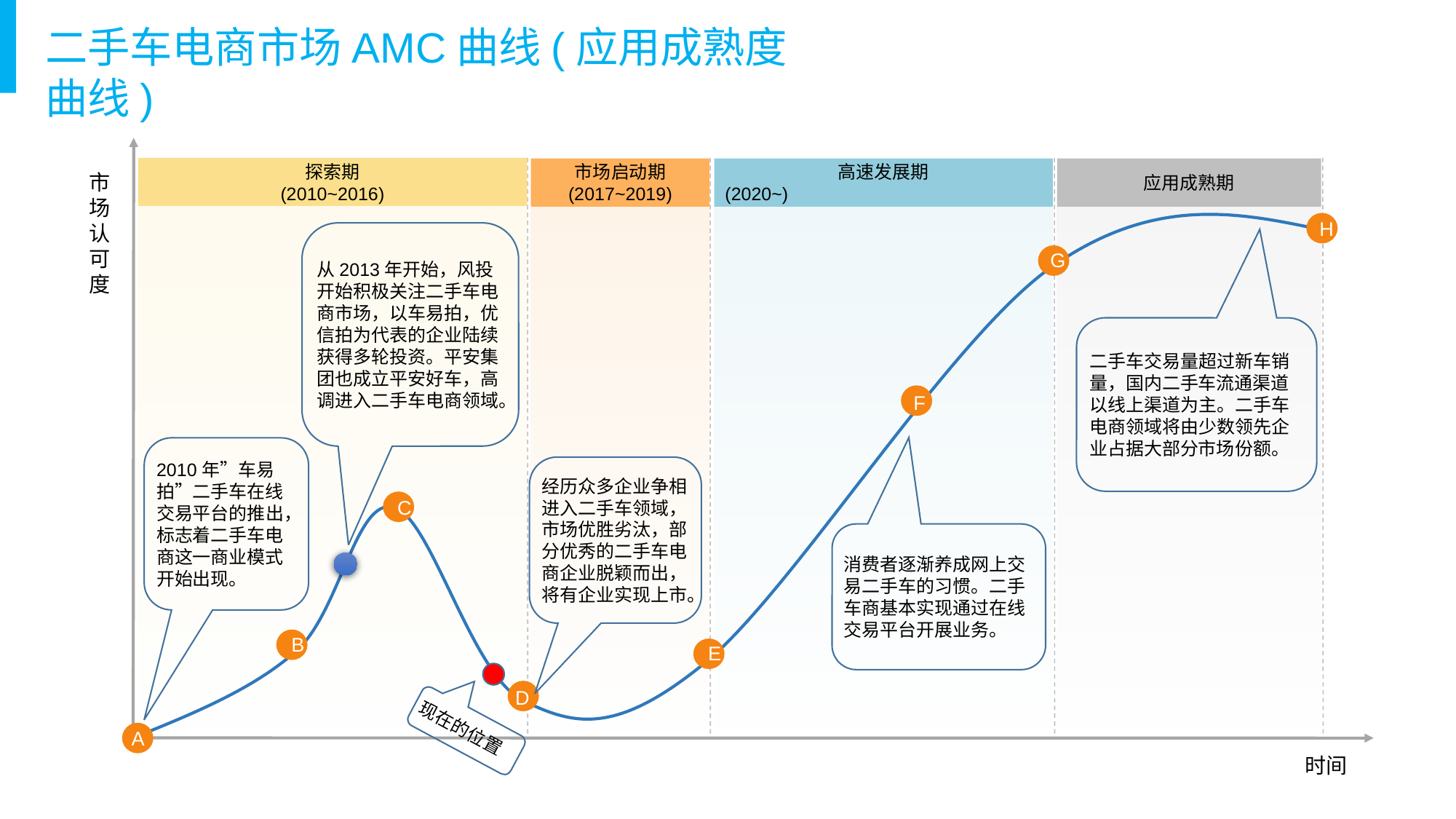

二手车电商市场AMC曲线(应用成熟度曲线)

探索期
(2010~2016)

市场启动期
(2017~2019)
高速发展期
(2020~)
应用成熟期
市场认可度

H

从2013年开始，风投开始积极关注二手车电商市场，以车易拍，优信拍为代表的企业陆续获得多轮投资。平安集团也成立平安好车，高调进入二手车电商领域。
G

二手车交易量超过新车销量，国内二手车流通渠道以线上渠道为主。二手车电商领域将由少数领先企业占据大部分市场份额。
F

2010年”车易拍”二手车在线交易平台的推出，标志着二手车电商这一商业模式开始出现。
经历众多企业争相进入二手车领域，市场优胜劣汰，部分优秀的二手车电商企业脱颖而出，将有企业实现上市。
C

消费者逐渐养成网上交易二手车的习惯。二手车商基本实现通过在线交易平台开展业务。

2014年4月4日，车易拍联合北汽鹏龙机动车拍卖，聚合二手车线上线下资源，共启二手车市场O2O战略联盟。此次与北汽鹏龙机动车拍卖的强势联合，双方不仅在二手车源和车商资源方面实现共享，同时车易拍的268V车况标准化检测技术也可以有效帮助车商在线下拍卖过程中更加细致地了解拍卖二手车的车况。
B

E

D

A

时间

现在的位置